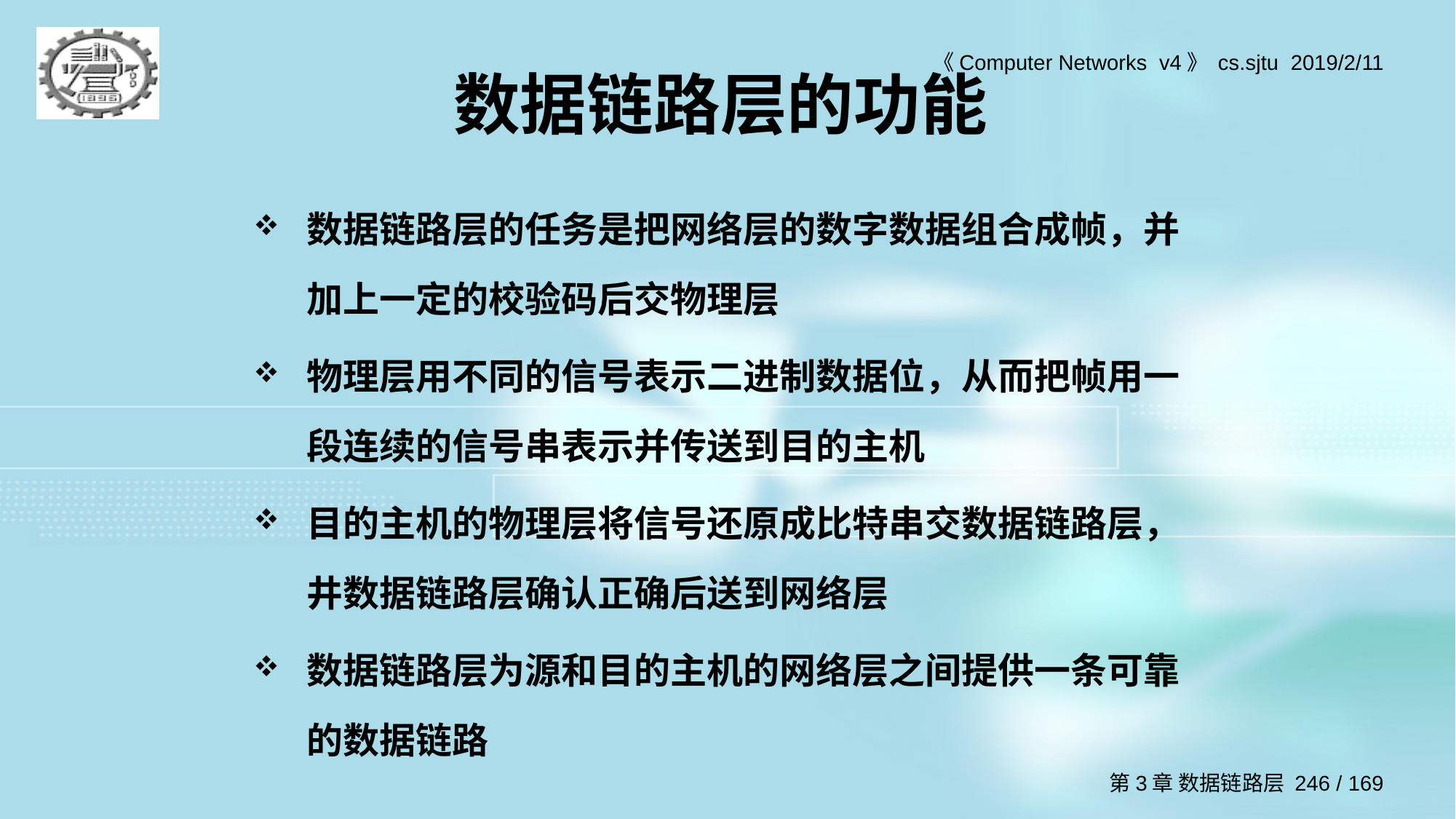

# 数据链路层的功能
数据链路层的任务是把网络层的数字数据组合成帧，并加上一定的校验码后交物理层
物理层用不同的信号表示二进制数据位，从而把帧用一段连续的信号串表示并传送到目的主机
目的主机的物理层将信号还原成比特串交数据链路层，井数据链路层确认正确后送到网络层
数据链路层为源和目的主机的网络层之间提供一条可靠的数据链路